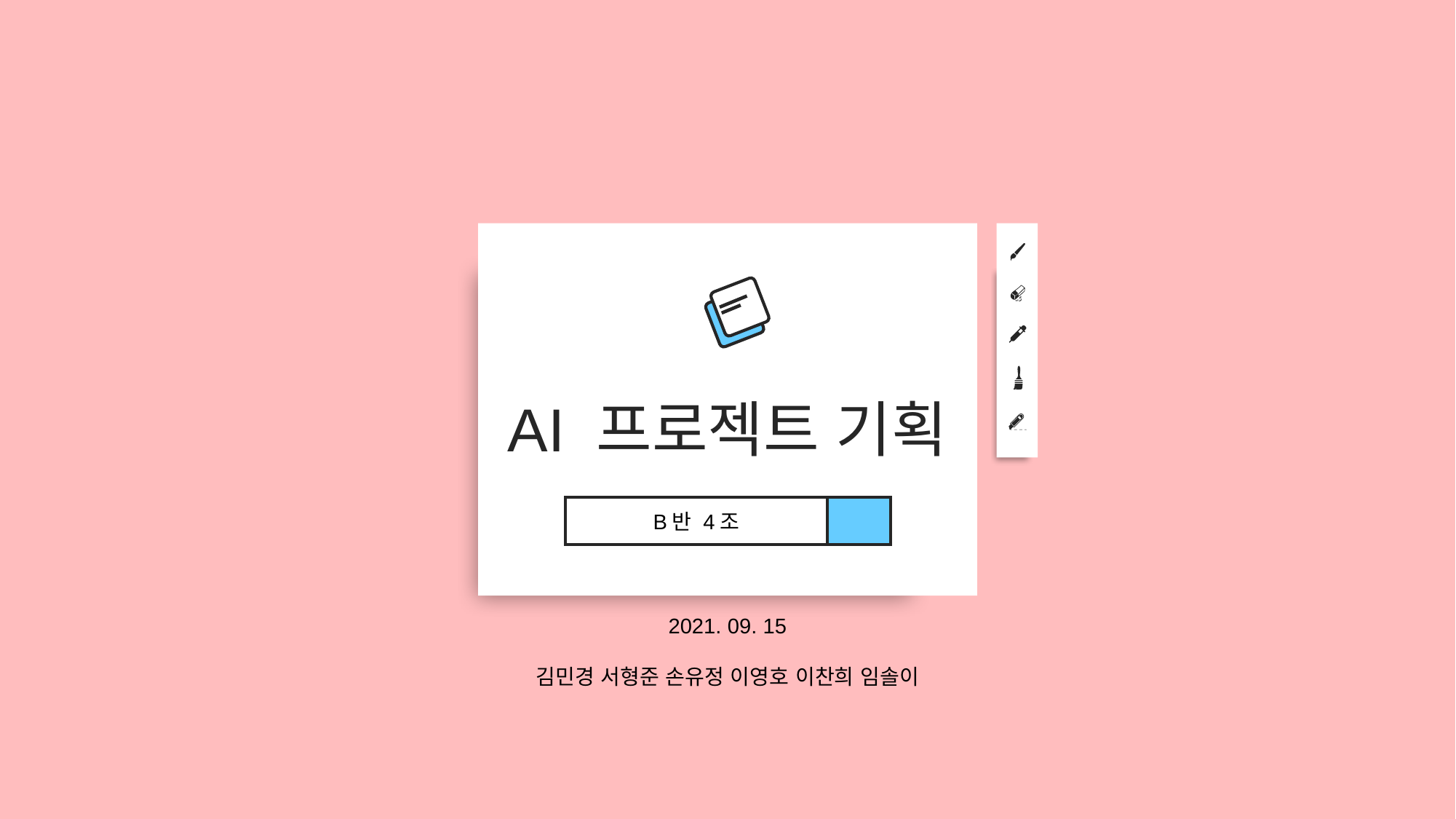

AI 프로젝트 기획

B반 4조

2021. 09. 15

김민경 서형준 손유정 이영호 이찬희 임솔이